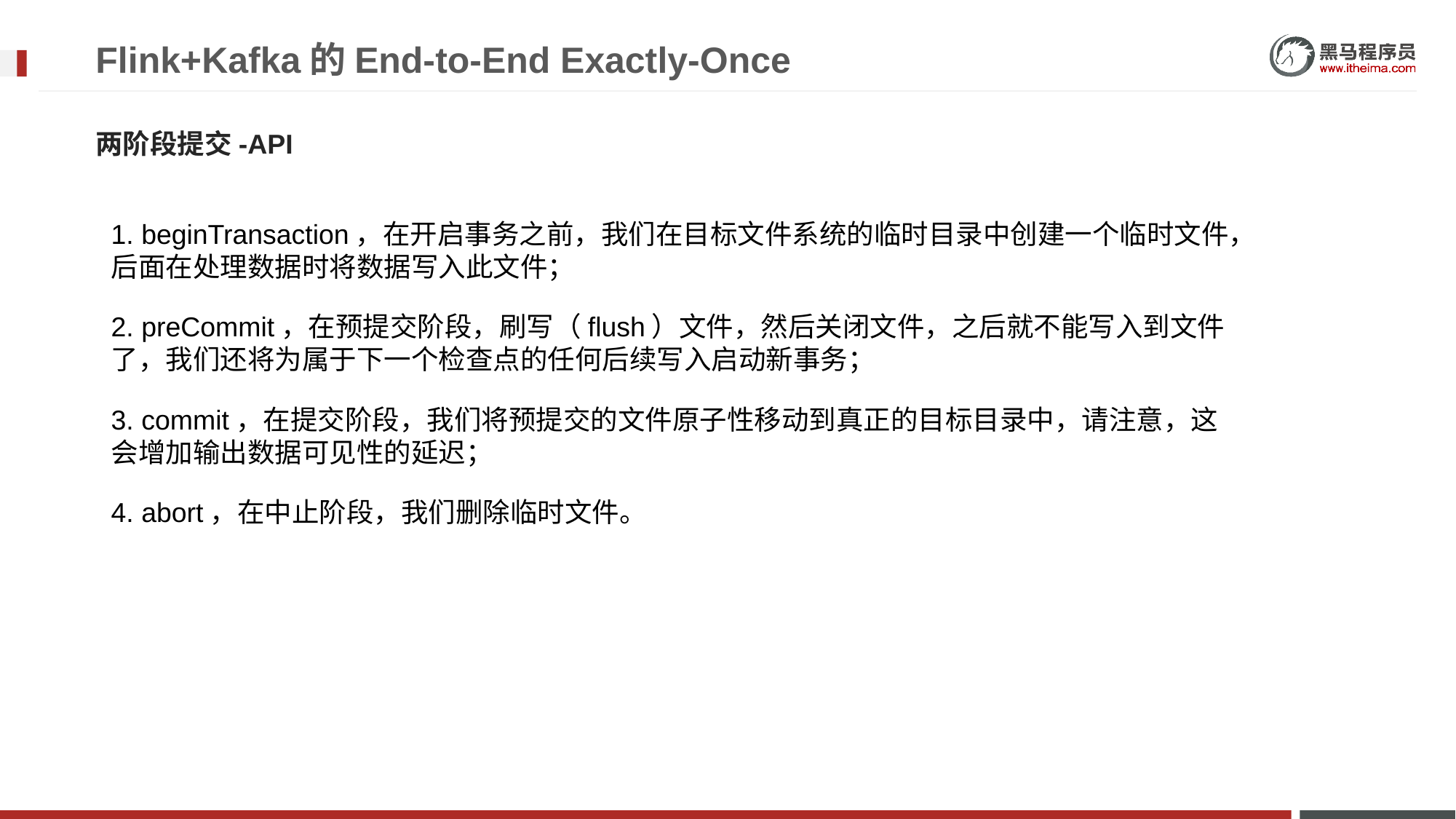

# Flink+Kafka的End-to-End Exactly-Once
两阶段提交-API
1. beginTransaction，在开启事务之前，我们在目标文件系统的临时目录中创建一个临时文件，后面在处理数据时将数据写入此文件；
2. preCommit，在预提交阶段，刷写（flush）文件，然后关闭文件，之后就不能写入到文件了，我们还将为属于下一个检查点的任何后续写入启动新事务；
3. commit，在提交阶段，我们将预提交的文件原子性移动到真正的目标目录中，请注意，这会增加输出数据可见性的延迟；
4. abort，在中止阶段，我们删除临时文件。